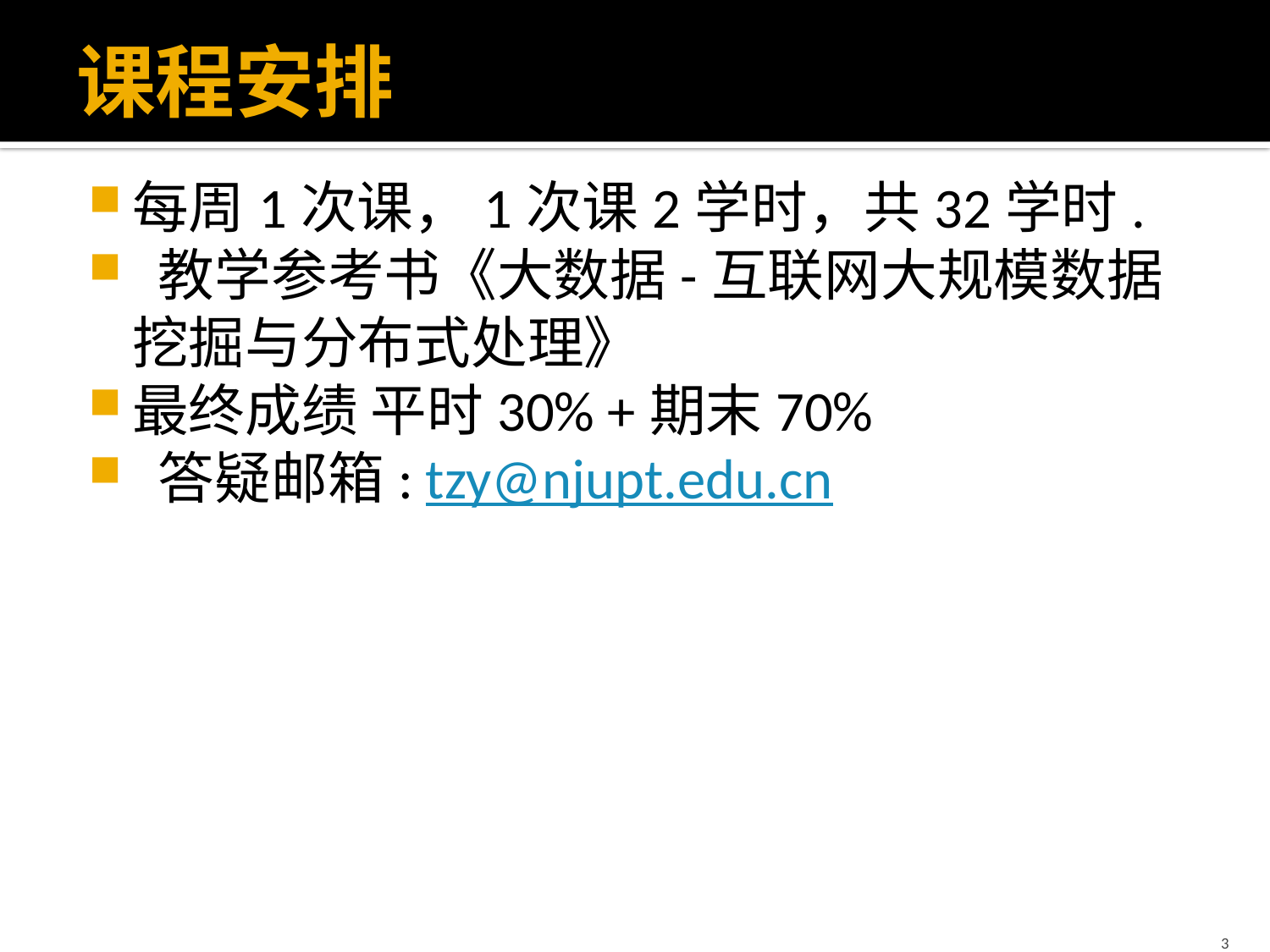

# 课程安排
每周1次课，1次课2学时，共32学时.
 教学参考书《大数据-互联网大规模数据挖掘与分布式处理》
最终成绩 平时30% +期末70%
 答疑邮箱: tzy@njupt.edu.cn
3